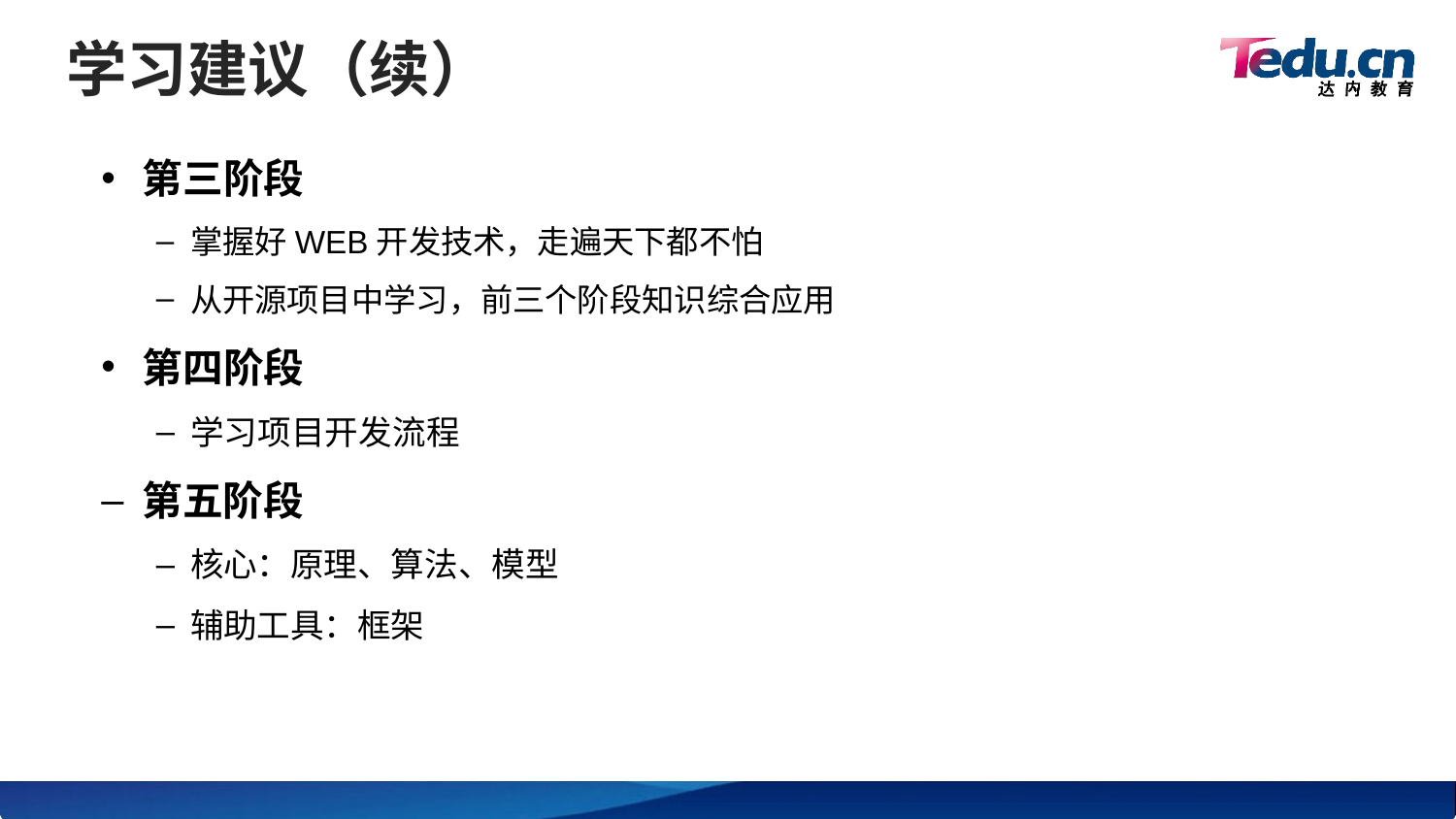

# 学习建议（续）
第三阶段
掌握好WEB开发技术，走遍天下都不怕
从开源项目中学习，前三个阶段知识综合应用
第四阶段
学习项目开发流程
第五阶段
核心：原理、算法、模型
辅助工具：框架